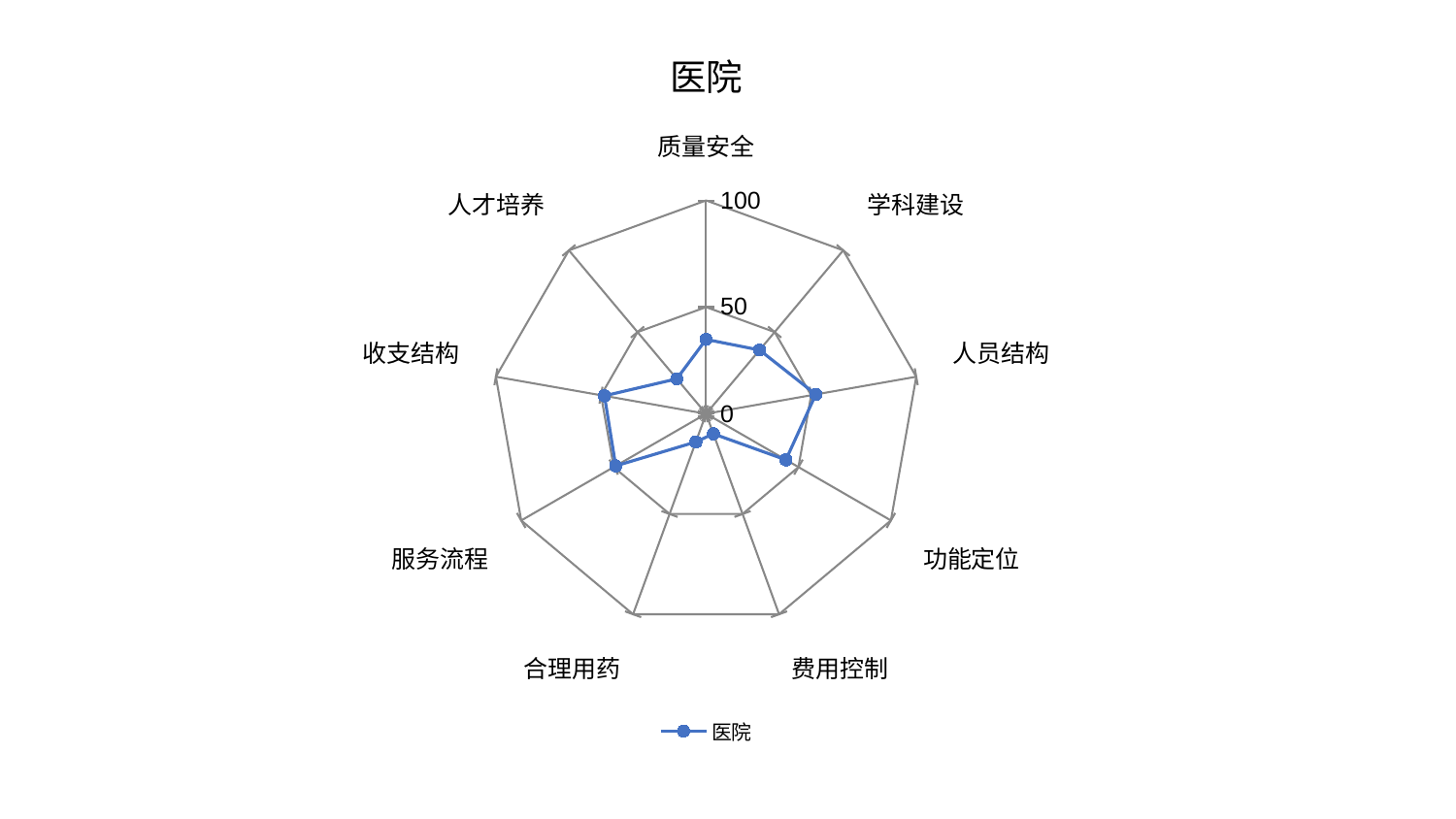

### Chart: 医院

| Category | 医院 |
|---|---|
| 质量安全 | 34.865349876159854 |
| 学科建设 | 39.02573462143703 |
| 人员结构 | 52.20377322281147 |
| 功能定位 | 43.20718047107705 |
| 费用控制 | 9.99073737668786 |
| 合理用药 | 14.060314940586423 |
| 服务流程 | 48.89885921406294 |
| 收支结构 | 48.3386386984451 |
| 人才培养 | 21.375650617467716 |
129